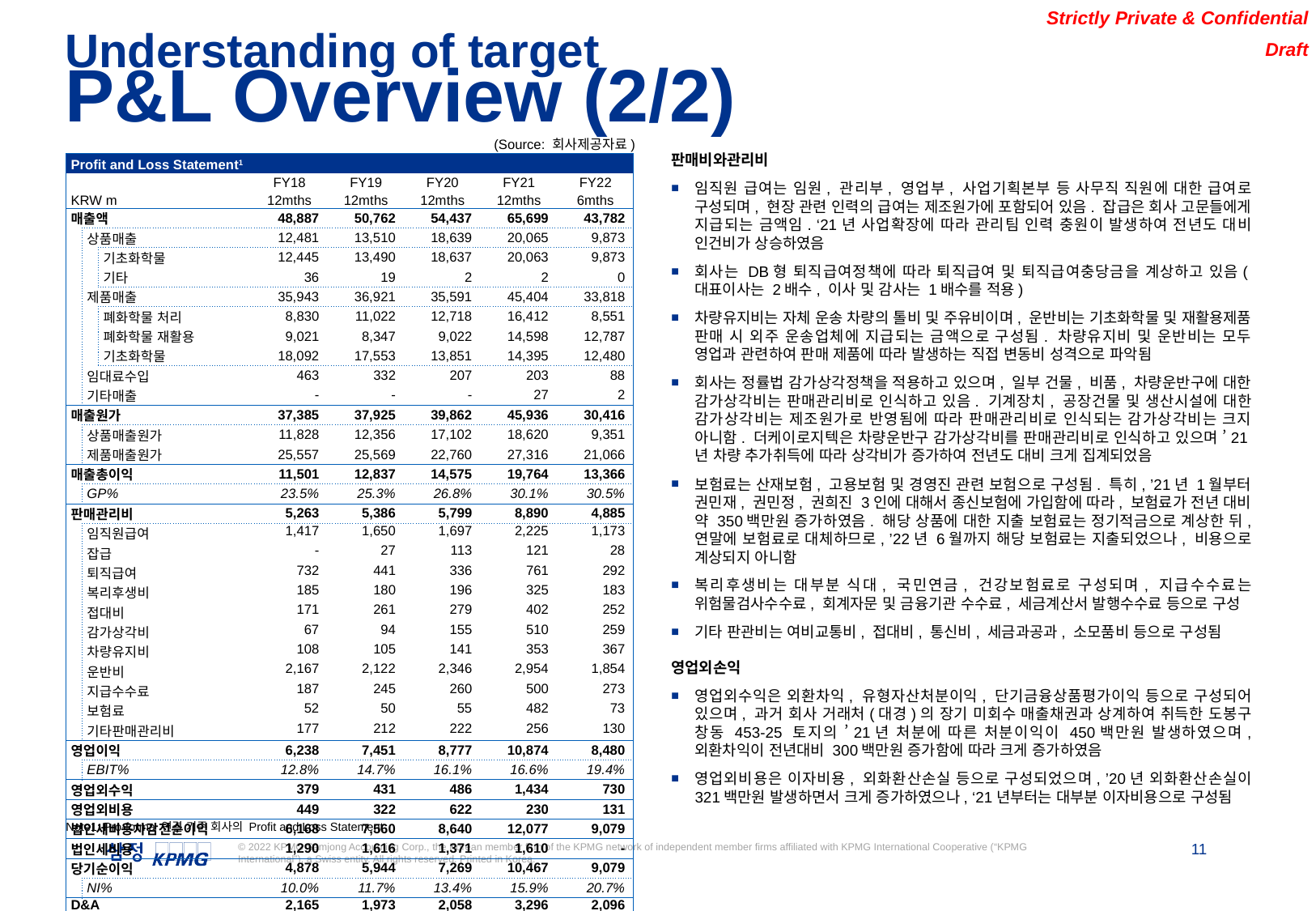

Understanding of target
P&L Overview (2/2)
(Source: 회사제공자료)
| Profit and Loss Statement1 |  |  |  |  |  |  |  |
| --- | --- | --- | --- | --- | --- | --- | --- |
|  |  |  | FY18 | FY19 | FY20 | FY21 | FY22 |
| KRW m |  |  | 12mths | 12mths | 12mths | 12mths | 6mths |
| 매출액 |  |  | 48,887 | 50,762 | 54,437 | 65,699 | 43,782 |
|  | 상품매출 |  | 12,481 | 13,510 | 18,639 | 20,065 | 9,873 |
|  |  | 기초화학물 | 12,445 | 13,490 | 18,637 | 20,063 | 9,873 |
|  |  | 기타 | 36 | 19 | 2 | 2 | 0 |
|  | 제품매출 |  | 35,943 | 36,921 | 35,591 | 45,404 | 33,818 |
|  |  | 폐화학물 처리 | 8,830 | 11,022 | 12,718 | 16,412 | 8,551 |
|  |  | 폐화학물 재활용 | 9,021 | 8,347 | 9,022 | 14,598 | 12,787 |
|  |  | 기초화학물 | 18,092 | 17,553 | 13,851 | 14,395 | 12,480 |
|  | 임대료수입 |  | 463 | 332 | 207 | 203 | 88 |
|  | 기타매출 |  | - | - | - | 27 | 2 |
| 매출원가 |  |  | 37,385 | 37,925 | 39,862 | 45,936 | 30,416 |
|  | 상품매출원가 |  | 11,828 | 12,356 | 17,102 | 18,620 | 9,351 |
|  | 제품매출원가 |  | 25,557 | 25,569 | 22,760 | 27,316 | 21,066 |
| 매출총이익 |  |  | 11,501 | 12,837 | 14,575 | 19,764 | 13,366 |
|  | GP% |  | 23.5% | 25.3% | 26.8% | 30.1% | 30.5% |
| 판매관리비 |  |  | 5,263 | 5,386 | 5,799 | 8,890 | 4,885 |
|  | 임직원급여 |  | 1,417 | 1,650 | 1,697 | 2,225 | 1,173 |
|  | 잡급 |  | - | 27 | 113 | 121 | 28 |
|  | 퇴직급여 |  | 732 | 441 | 336 | 761 | 292 |
|  | 복리후생비 |  | 185 | 180 | 196 | 325 | 183 |
|  | 접대비 |  | 171 | 261 | 279 | 402 | 252 |
|  | 감가상각비 |  | 67 | 94 | 155 | 510 | 259 |
|  | 차량유지비 |  | 108 | 105 | 141 | 353 | 367 |
|  | 운반비 |  | 2,167 | 2,122 | 2,346 | 2,954 | 1,854 |
|  | 지급수수료 |  | 187 | 245 | 260 | 500 | 273 |
|  | 보험료 |  | 52 | 50 | 55 | 482 | 73 |
|  | 기타판매관리비 |  | 177 | 212 | 222 | 256 | 130 |
| 영업이익 |  |  | 6,238 | 7,451 | 8,777 | 10,874 | 8,480 |
|  | EBIT% |  | 12.8% | 14.7% | 16.1% | 16.6% | 19.4% |
| 영업외수익 |  |  | 379 | 431 | 486 | 1,434 | 730 |
| 영업외비용 |  |  | 449 | 322 | 622 | 230 | 131 |
| 법인세비용차감전순이익 |  |  | 6,168 | 7,560 | 8,640 | 12,077 | 9,079 |
| 법인세비용 |  |  | 1,290 | 1,616 | 1,371 | 1,610 | - |
| 당기순이익 |  |  | 4,878 | 5,944 | 7,269 | 10,467 | 9,079 |
|  | NI% |  | 10.0% | 11.7% | 13.4% | 15.9% | 20.7% |
| D&A |  |  | 2,165 | 1,973 | 2,058 | 3,296 | 2,096 |
| EBITDA |  |  | 8,403 | 9,424 | 10,834 | 14,169 | 10,577 |
|  | EBITDA% |  | 17.2% | 18.6% | 19.9% | 21.6% | 24.2% |
판매비와관리비
임직원 급여는 임원, 관리부, 영업부, 사업기획본부 등 사무직 직원에 대한 급여로 구성되며, 현장 관련 인력의 급여는 제조원가에 포함되어 있음. 잡급은 회사 고문들에게 지급되는 금액임. ‘21년 사업확장에 따라 관리팀 인력 충원이 발생하여 전년도 대비 인건비가 상승하였음
회사는 DB형 퇴직급여정책에 따라 퇴직급여 및 퇴직급여충당금을 계상하고 있음(대표이사는 2배수, 이사 및 감사는 1배수를 적용)
차량유지비는 자체 운송 차량의 톨비 및 주유비이며, 운반비는 기초화학물 및 재활용제품 판매 시 외주 운송업체에 지급되는 금액으로 구성됨. 차량유지비 및 운반비는 모두 영업과 관련하여 판매 제품에 따라 발생하는 직접 변동비 성격으로 파악됨
회사는 정률법 감가상각정책을 적용하고 있으며, 일부 건물, 비품, 차량운반구에 대한 감가상각비는 판매관리비로 인식하고 있음. 기계장치, 공장건물 및 생산시설에 대한 감가상각비는 제조원가로 반영됨에 따라 판매관리비로 인식되는 감가상각비는 크지 아니함. 더케이로지텍은 차량운반구 감가상각비를 판매관리비로 인식하고 있으며 ’21년 차량 추가취득에 따라 상각비가 증가하여 전년도 대비 크게 집계되었음
보험료는 산재보험, 고용보험 및 경영진 관련 보험으로 구성됨. 특히, ’21년 1월부터 권민재, 권민정, 권희진 3인에 대해서 종신보험에 가입함에 따라, 보험료가 전년 대비 약 350백만원 증가하였음. 해당 상품에 대한 지출 보험료는 정기적금으로 계상한 뒤, 연말에 보험료로 대체하므로, ’22년 6월까지 해당 보험료는 지출되었으나, 비용으로 계상되지 아니함
복리후생비는 대부분 식대, 국민연금, 건강보험료로 구성되며, 지급수수료는 위험물검사수수료, 회계자문 및 금융기관 수수료, 세금계산서 발행수수료 등으로 구성
기타 판관비는 여비교통비, 접대비, 통신비, 세금과공과, 소모품비 등으로 구성됨
영업외손익
영업외수익은 외환차익, 유형자산처분이익, 단기금융상품평가이익 등으로 구성되어 있으며, 과거 회사 거래처(대경)의 장기 미회수 매출채권과 상계하여 취득한 도봉구 창동 453-25 토지의 ’21년 처분에 따른 처분이익이 450백만원 발생하였으며, 외환차익이 전년대비 300백만원 증가함에 따라 크게 증가하였음
영업외비용은 이자비용, 외화환산손실 등으로 구성되었으며, ’20년 외화환산손실이 321백만원 발생하면서 크게 증가하였으나, ‘21년부터는 대부분 이자비용으로 구성됨
Note1: Pro-forma 연결 기준 회사의 Profit and Loss Statement